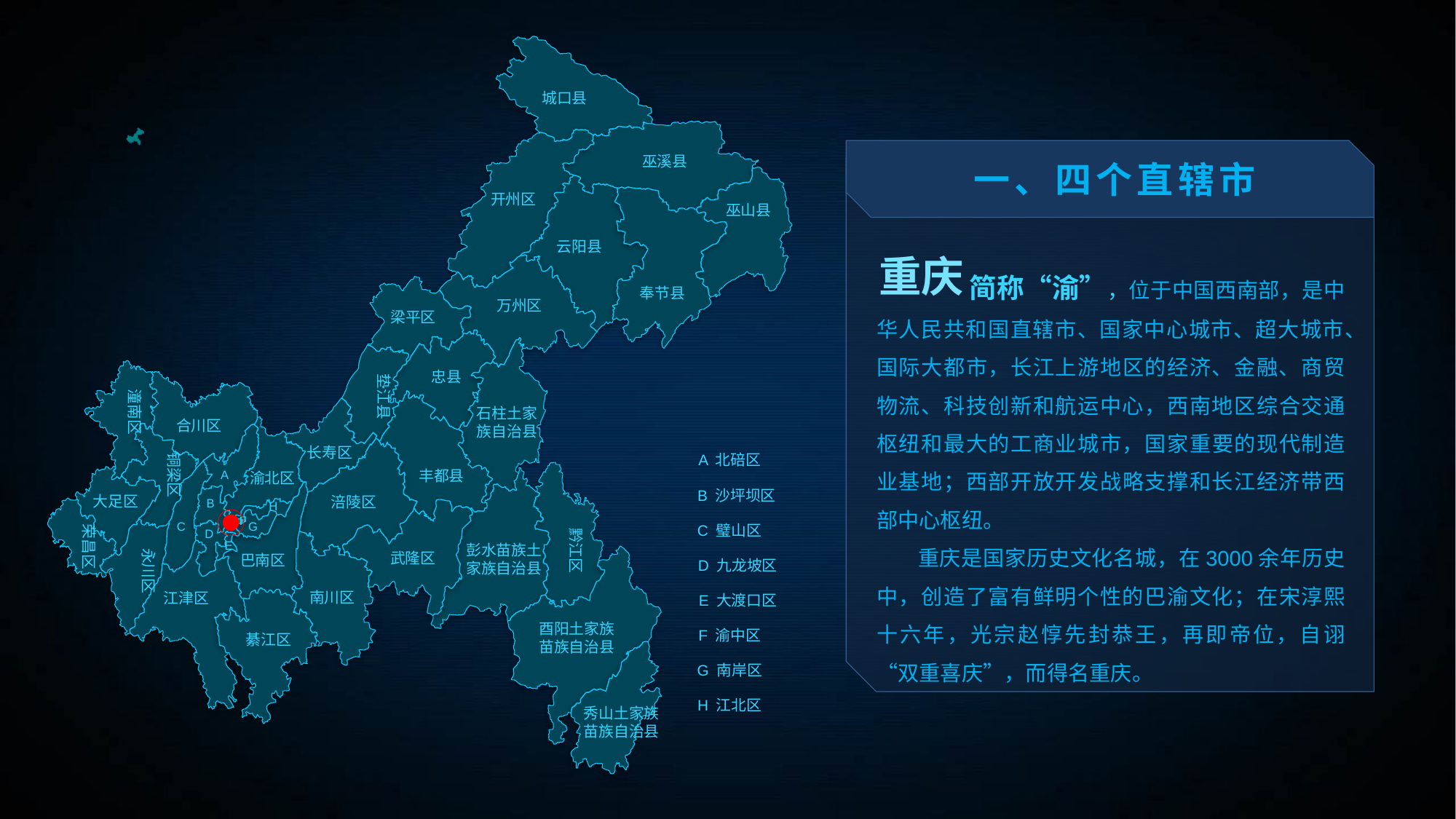

城口县

一、四个直辖市
巫溪县

开州区

巫山县
云阳县
重庆
             简称“渝”，位于中国西南部，是中华人民共和国直辖市、国家中心城市、超大城市、国际大都市，长江上游地区的经济、金融、商贸物流、科技创新和航运中心，西南地区综合交通枢纽和最大的工商业城市，国家重要的现代制造业基地；西部开放开发战略支撑和长江经济带西部中心枢纽。
       重庆是国家历史文化名城，在3000余年历史中，创造了富有鲜明个性的巴渝文化；在宋淳熙十六年，光宗赵惇先封恭王，再即帝位，自诩“双重喜庆”，而得名重庆。

奉节县
万州区
梁平区

忠县
垫江县

潼南区

石柱土家
族自治县
合川区

长寿区

铜梁区
A 北碚区
B 沙坪坝区
C 璧山区
D 九龙坡区
E 大渡口区
F 渝中区
G 南岸区
H 江北区
丰都县

A
B
H
F
G
C
D
E

渝北区

大足区
涪陵区

荣昌区

黔江区

彭水苗族土
家族自治县
永川区

武隆区
巴南区

南川区
江津区

酉阳土家族
苗族自治县
綦江区

秀山土家族
苗族自治县